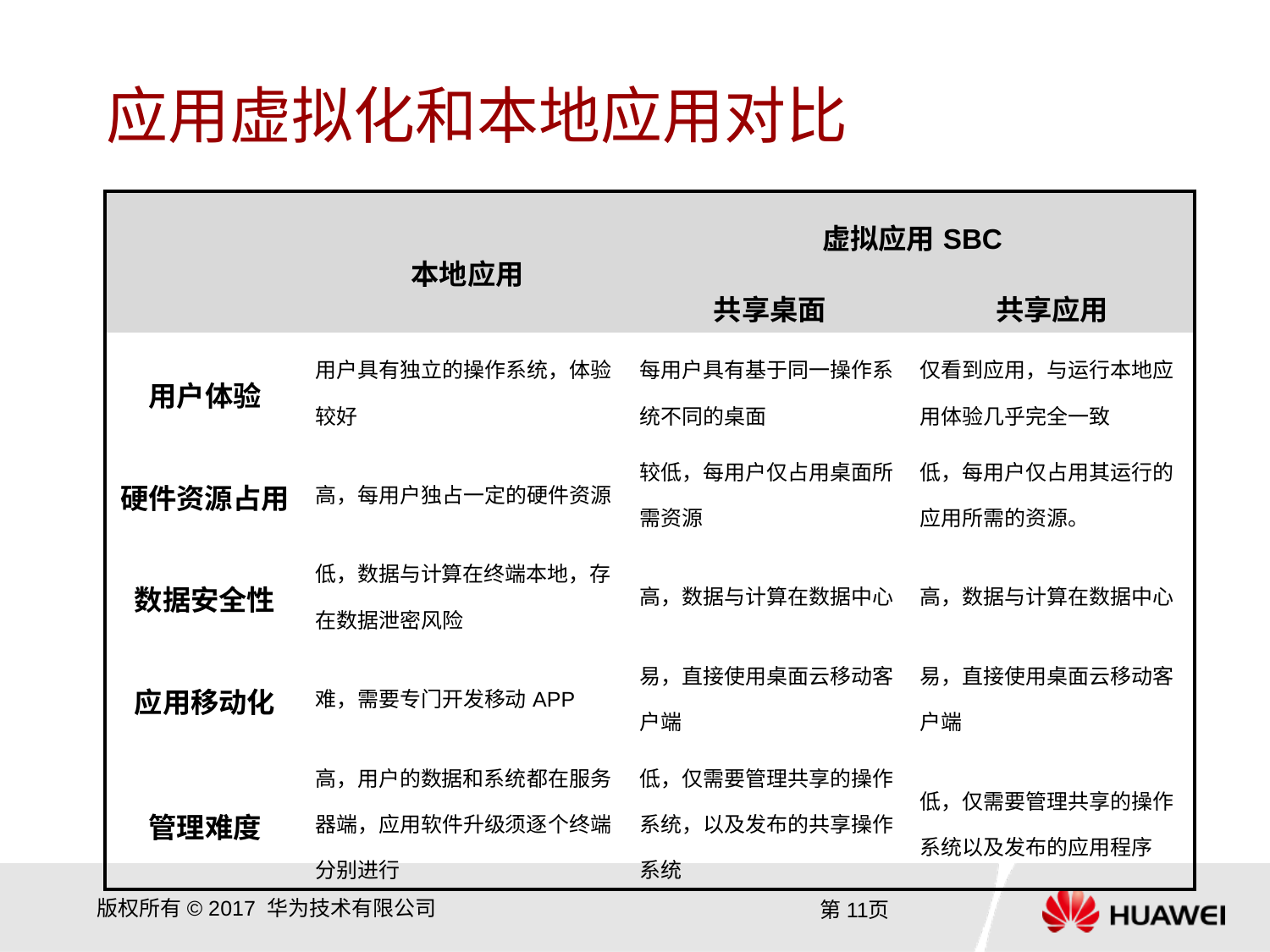

# 应用虚拟化和本地应用对比
|  | 本地应用 | 虚拟应用SBC |  |
| --- | --- | --- | --- |
|  |  | 共享桌面 | 共享应用 |
| 用户体验 | 用户具有独立的操作系统，体验较好 | 每用户具有基于同一操作系统不同的桌面 | 仅看到应用，与运行本地应用体验几乎完全一致 |
| 硬件资源占用 | 高，每用户独占一定的硬件资源 | 较低，每用户仅占用桌面所需资源 | 低，每用户仅占用其运行的应用所需的资源。 |
| 数据安全性 | 低，数据与计算在终端本地，存在数据泄密风险 | 高，数据与计算在数据中心 | 高，数据与计算在数据中心 |
| 应用移动化 | 难，需要专门开发移动APP | 易，直接使用桌面云移动客户端 | 易，直接使用桌面云移动客户端 |
| 管理难度 | 高，用户的数据和系统都在服务器端，应用软件升级须逐个终端分别进行 | 低，仅需要管理共享的操作系统，以及发布的共享操作系统 | 低，仅需要管理共享的操作系统以及发布的应用程序 |